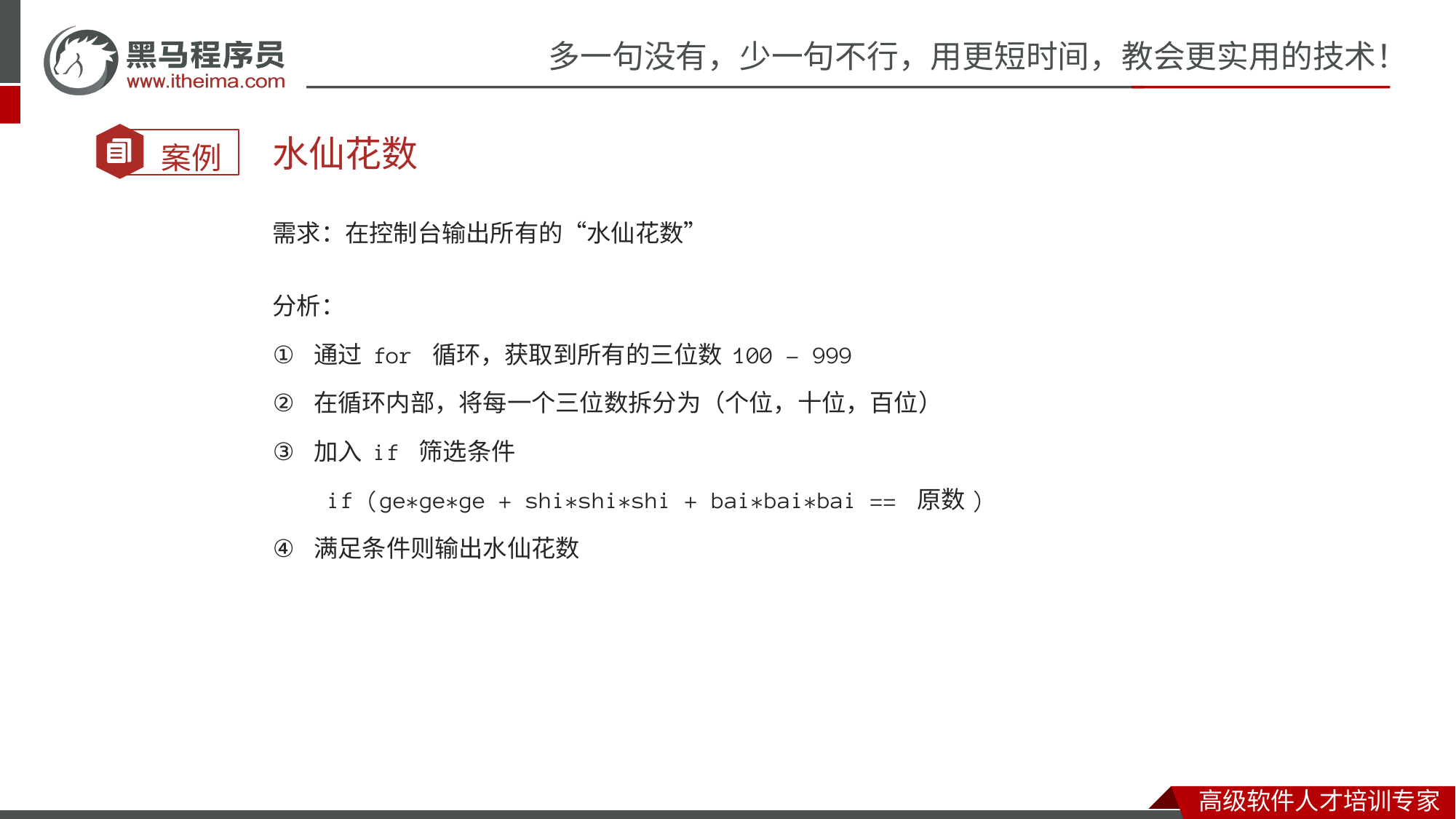

#
水仙花数
需求：在控制台输出所有的“水仙花数”
分析：
通过 for 循环，获取到所有的三位数 100 - 999
在循环内部，将每一个三位数拆分为（个位，十位，百位）
加入 if 筛选条件
if (ge*ge*ge + shi*shi*shi + bai*bai*bai == 原数)
满足条件则输出水仙花数